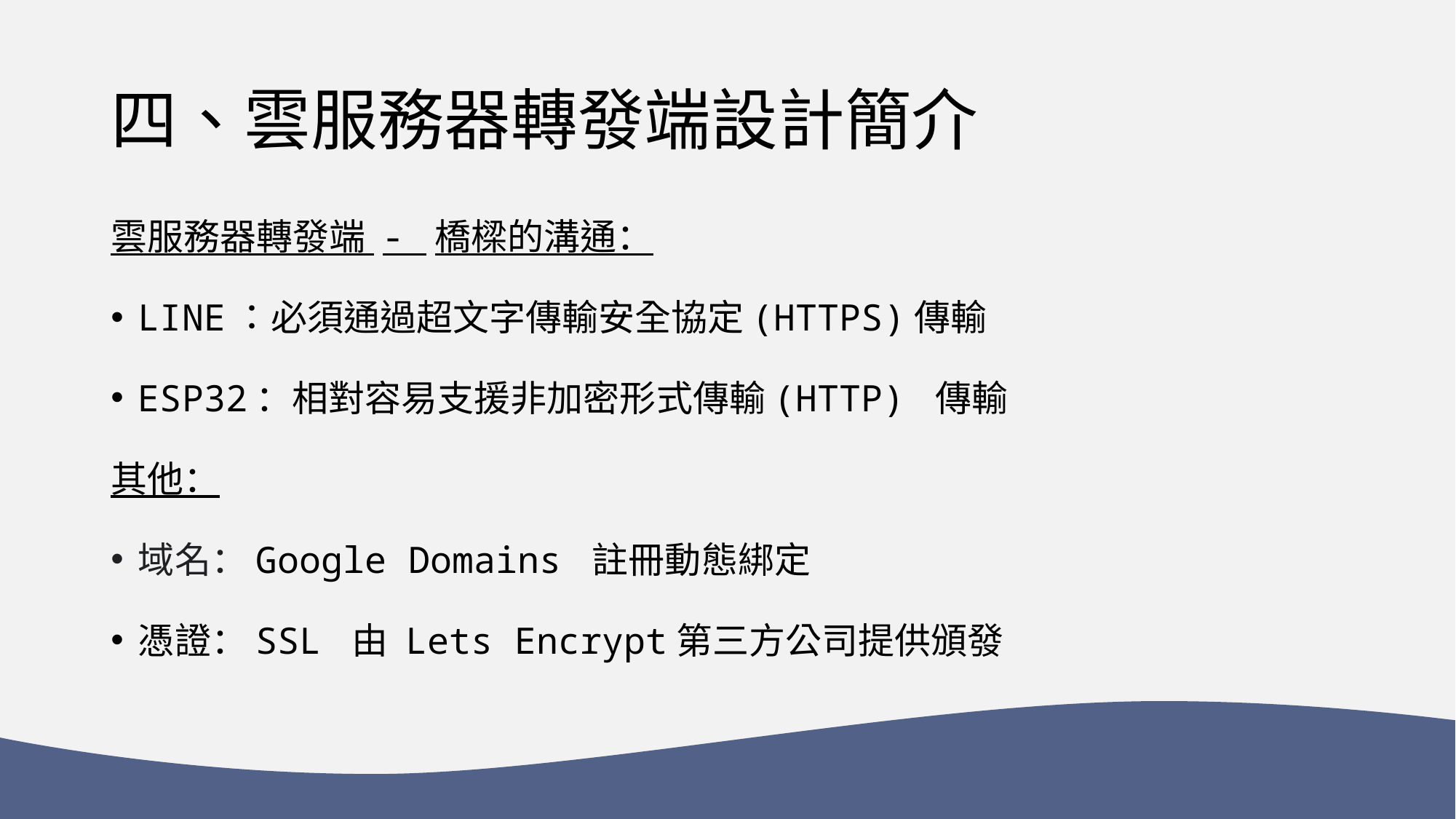

# 四、雲服務器轉發端設計簡介
雲服務器轉發端 - 橋樑的溝通：
LINE：必須通過超文字傳輸安全協定(HTTPS)傳輸
ESP32：相對容易支援非加密形式傳輸(HTTP) 傳輸
其他：
域名：Google Domains 註冊動態綁定
憑證：SSL 由 Lets Encrypt第三方公司提供頒發